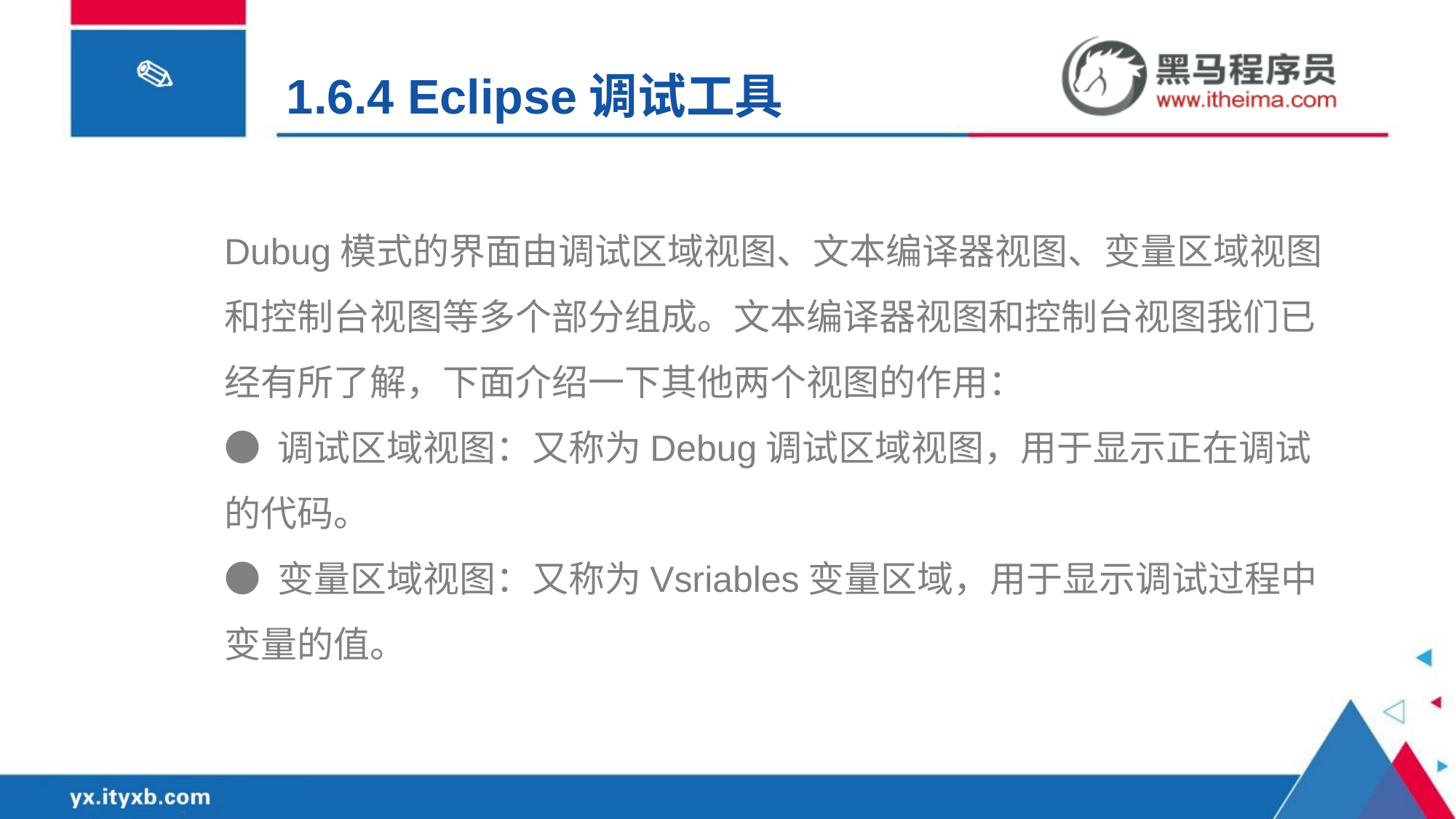

1.6.4 Eclipse调试工具
Dubug模式的界面由调试区域视图、文本编译器视图、变量区域视图和控制台视图等多个部分组成。文本编译器视图和控制台视图我们已经有所了解，下面介绍一下其他两个视图的作用：
● 调试区域视图：又称为Debug调试区域视图，用于显示正在调试的代码。
● 变量区域视图：又称为Vsriables变量区域，用于显示调试过程中变量的值。